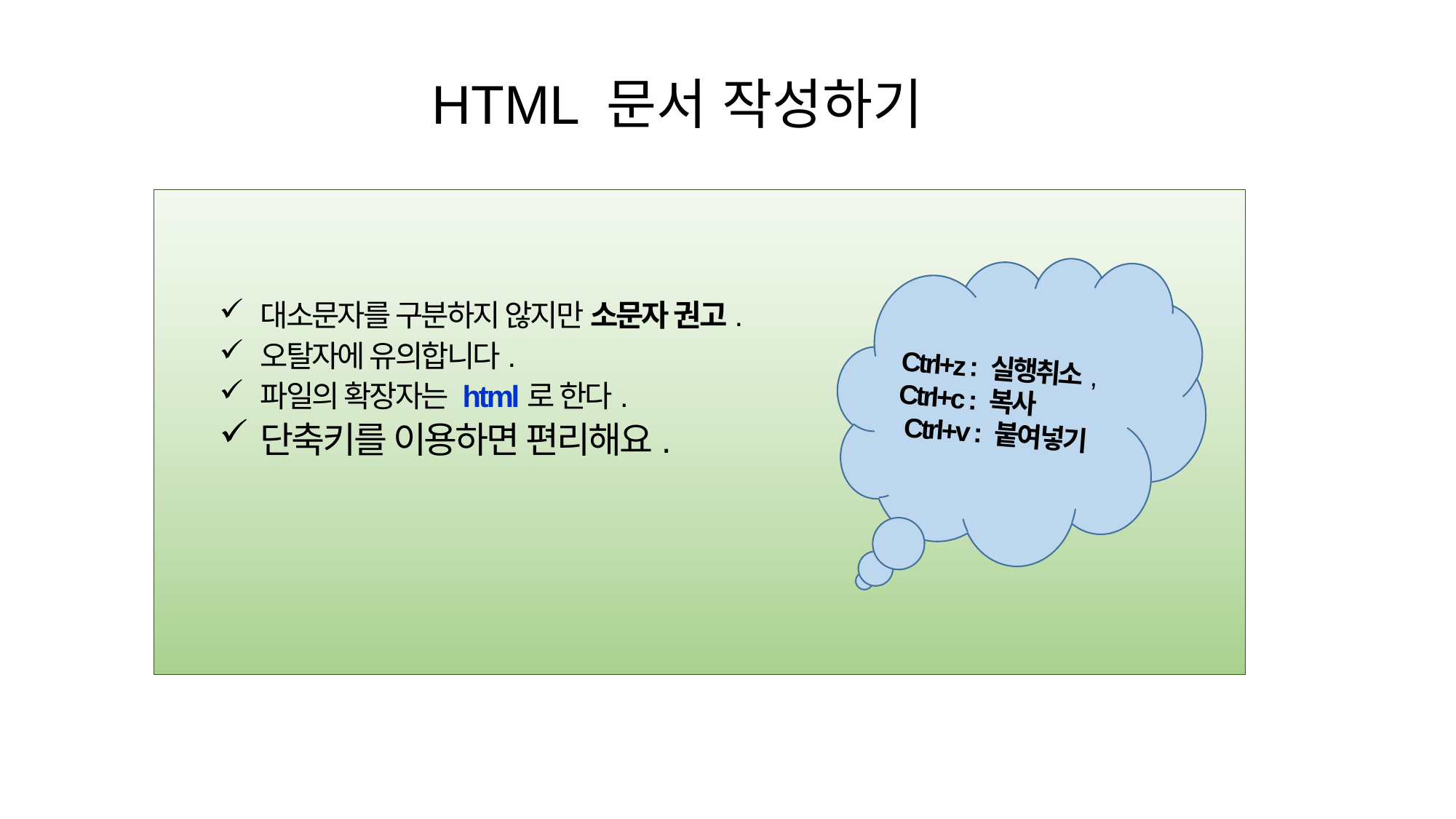

# HTML 문서 작성하기

대소문자를 구분하지 않지만 소문자 권고.
오탈자에 유의합니다.
파일의 확장자는 html로 한다.
단축키를 이용하면 편리해요.

Ctrl+z : 실행취소, Ctrl+c : 복사
 Ctrl+v : 붙여넣기